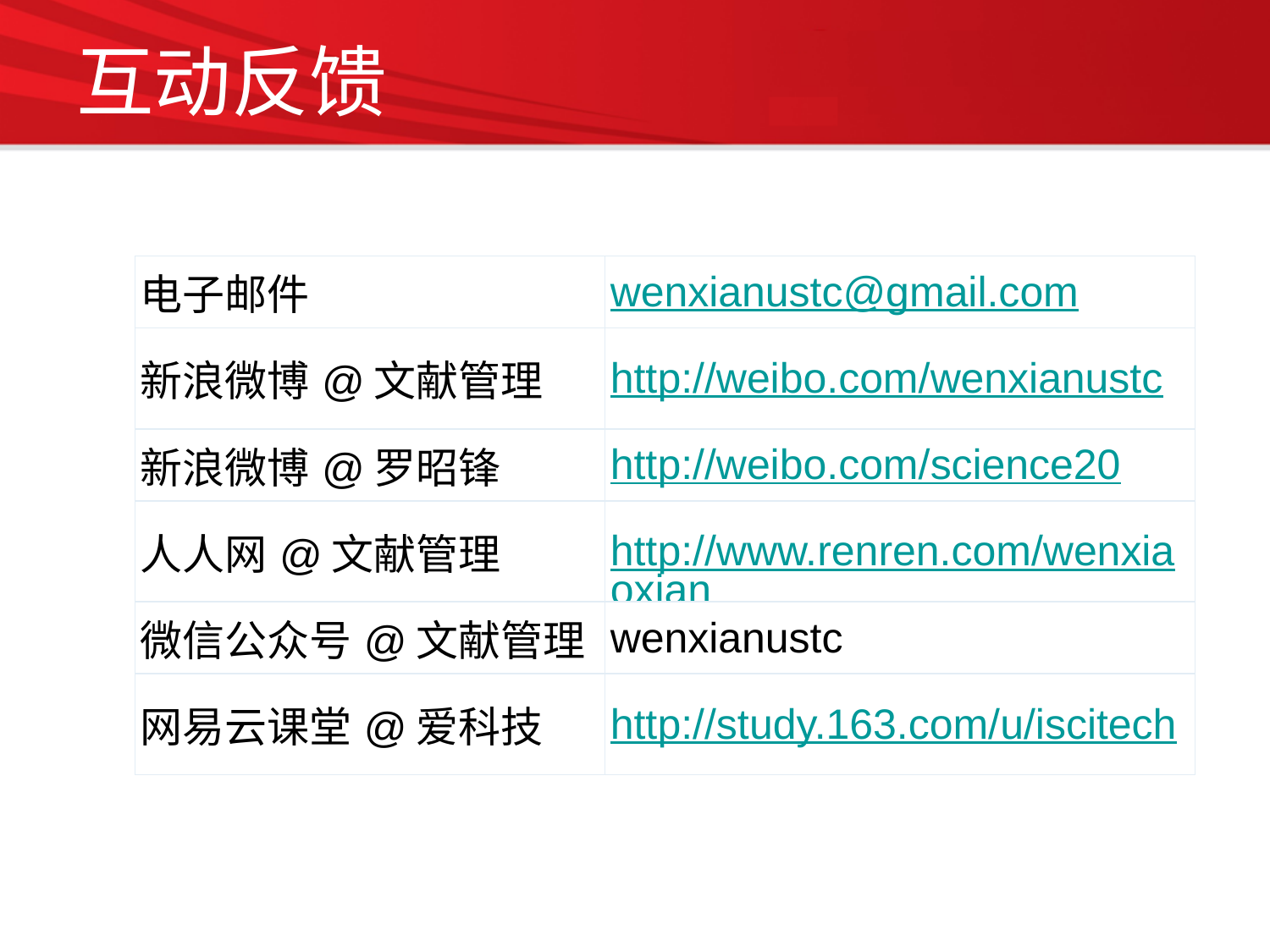

# 互动反馈
| 电子邮件 | wenxianustc@gmail.com |
| --- | --- |
| 新浪微博@文献管理 | http://weibo.com/wenxianustc |
| 新浪微博@罗昭锋 | http://weibo.com/science20 |
| 人人网@文献管理 | http://www.renren.com/wenxiaoxian |
| 微信公众号@文献管理 | wenxianustc |
| 网易云课堂@爱科技 | http://study.163.com/u/iscitech |